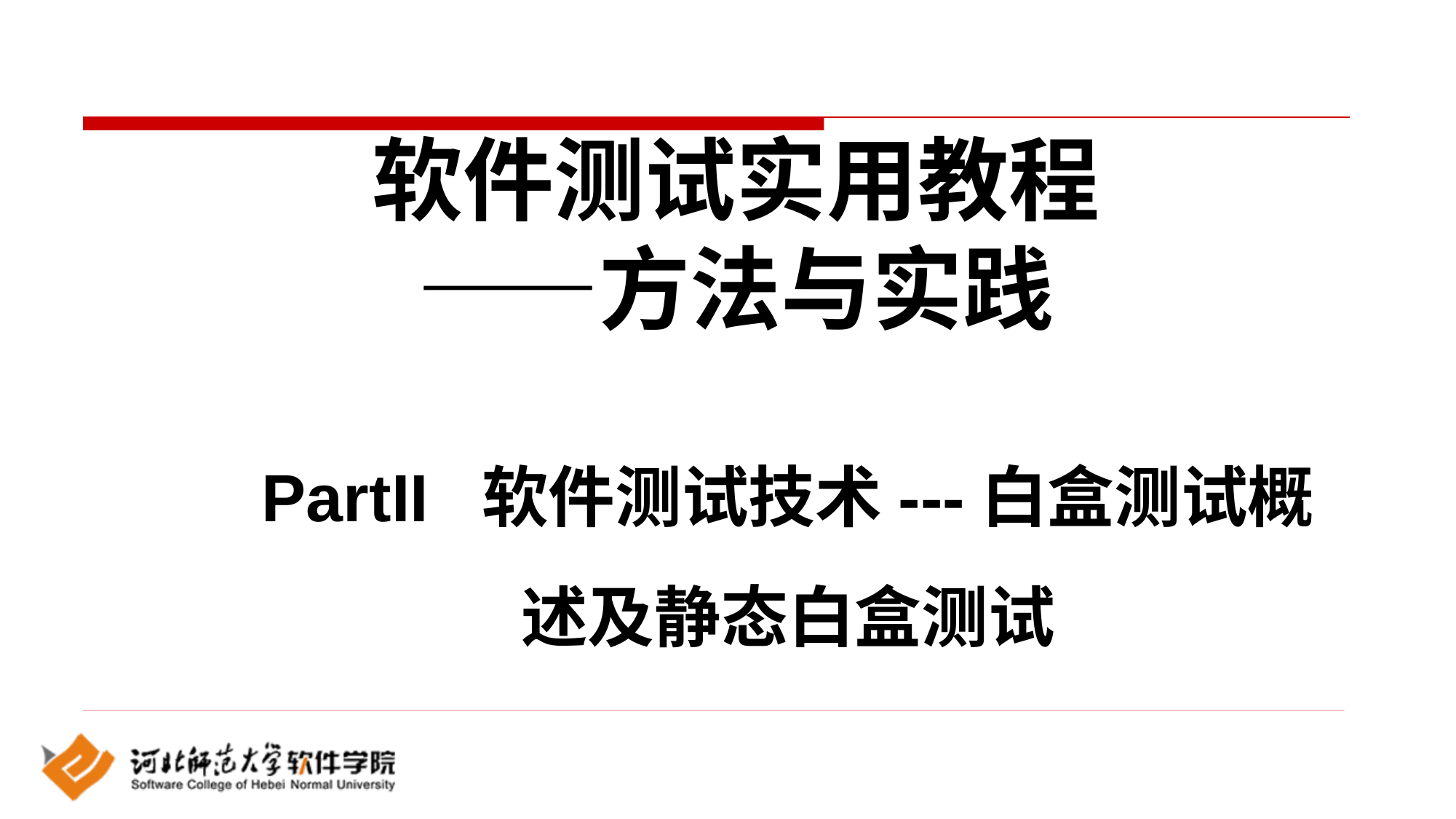

# 软件测试实用教程 ——方法与实践
PartII  软件测试技术---白盒测试概述及静态白盒测试